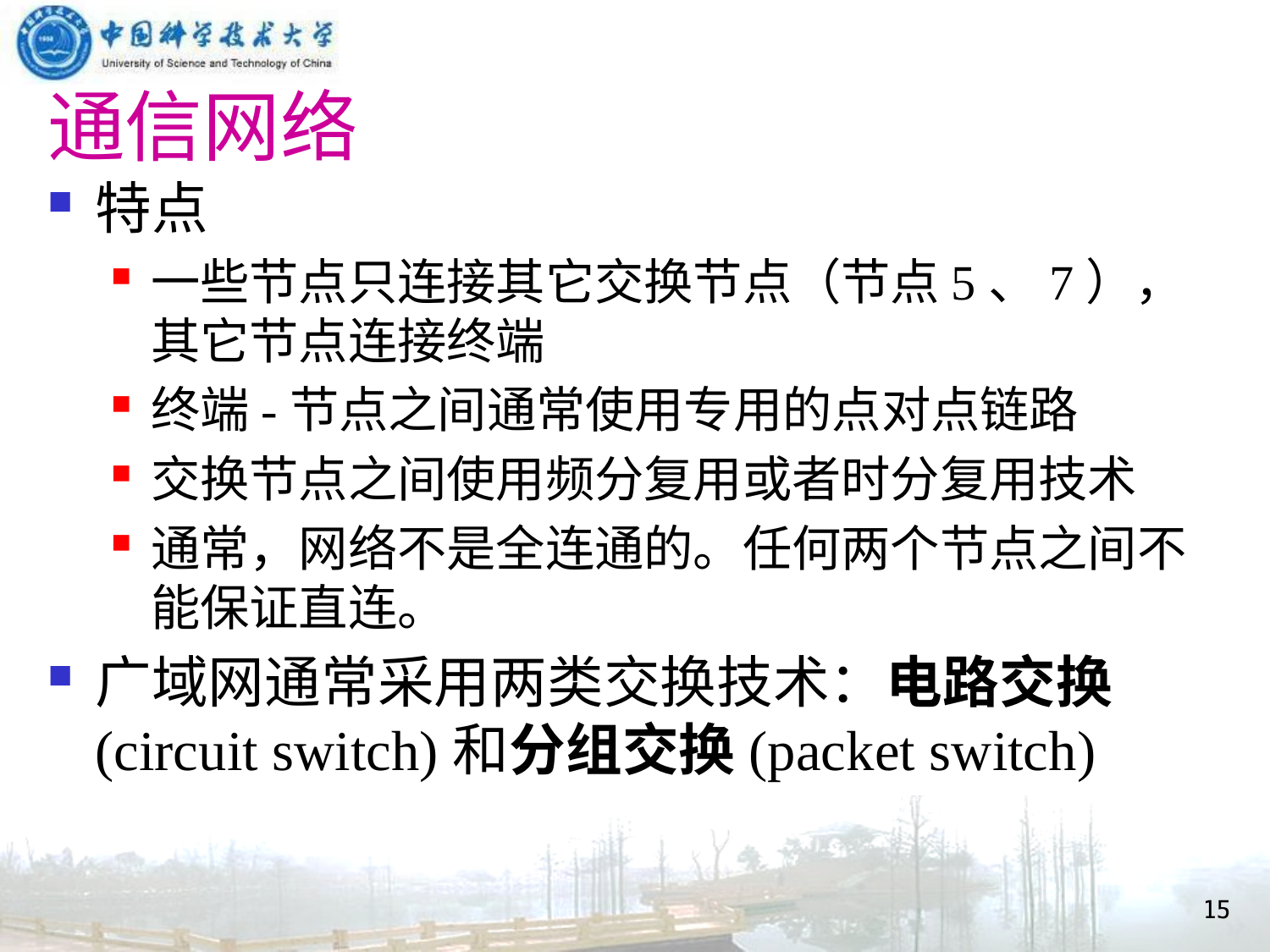

# 通信网络
特点
一些节点只连接其它交换节点（节点5、7），其它节点连接终端
终端-节点之间通常使用专用的点对点链路
交换节点之间使用频分复用或者时分复用技术
通常，网络不是全连通的。任何两个节点之间不能保证直连。
广域网通常采用两类交换技术：电路交换(circuit switch)和分组交换(packet switch)
15